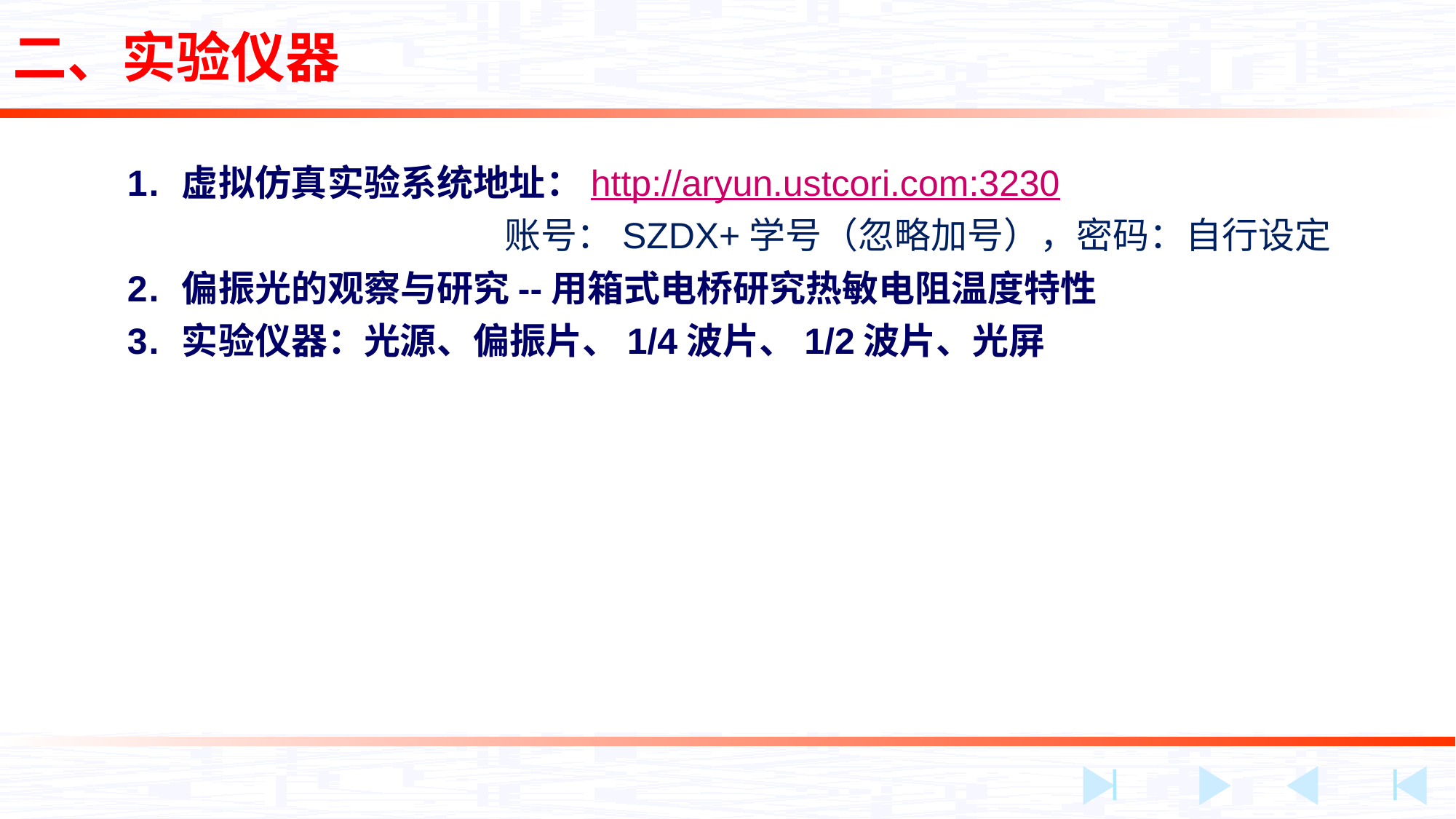

二、实验仪器
虚拟仿真实验系统地址：http://aryun.ustcori.com:3230
                                             账号：SZDX+学号（忽略加号），密码：自行设定
偏振光的观察与研究--用箱式电桥研究热敏电阻温度特性
实验仪器：光源、偏振片、1/4波片、1/2波片、光屏